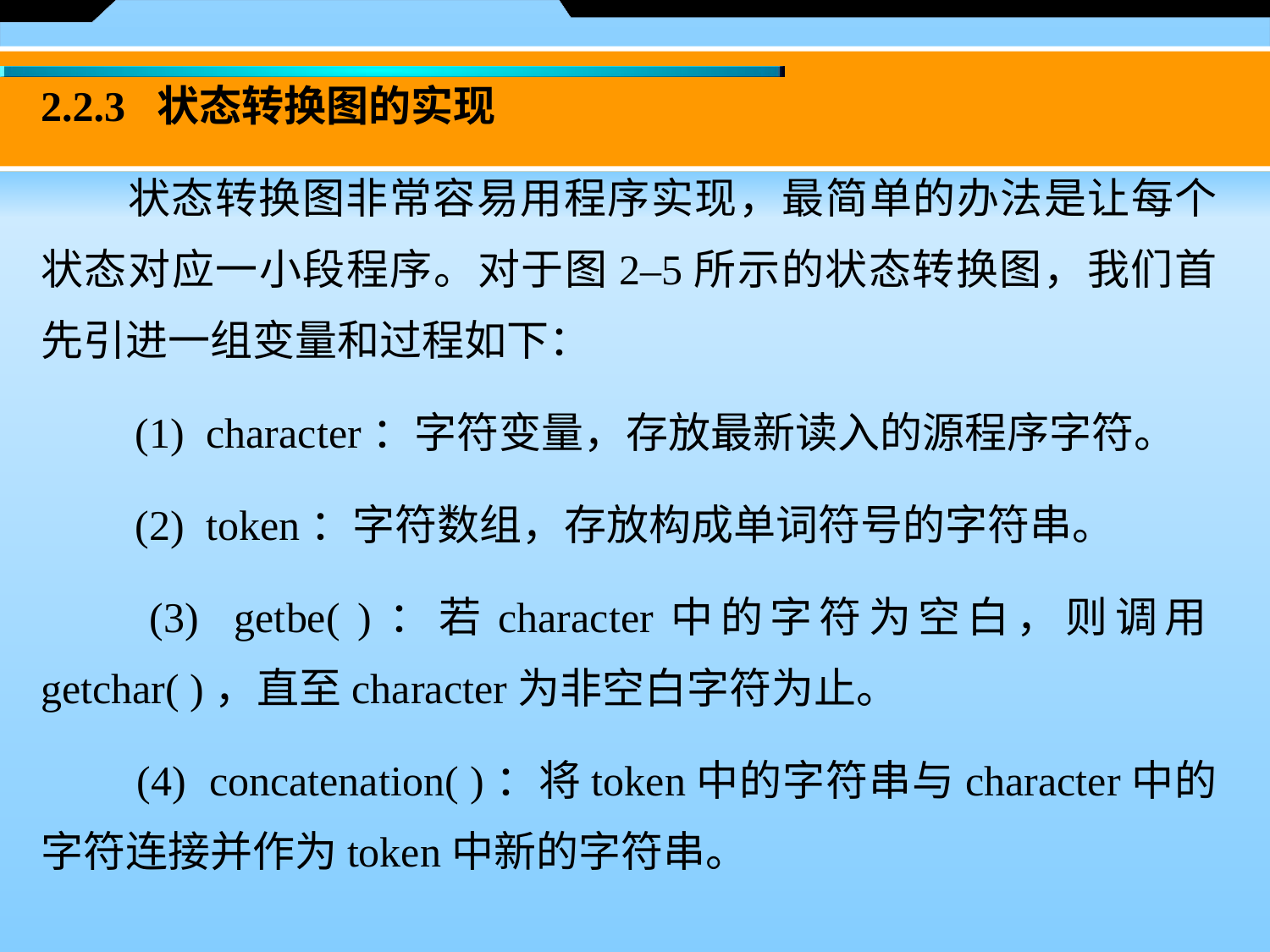

2.2.3  状态转换图的实现
　　状态转换图非常容易用程序实现，最简单的办法是让每个状态对应一小段程序。对于图2–5所示的状态转换图，我们首先引进一组变量和过程如下：
　　(1)  character：字符变量，存放最新读入的源程序字符。
　　(2)  token：字符数组，存放构成单词符号的字符串。
　　(3)  getbe( )：若character中的字符为空白，则调用getchar( )，直至character为非空白字符为止。
　　(4)  concatenation( )：将token中的字符串与character中的字符连接并作为token中新的字符串。